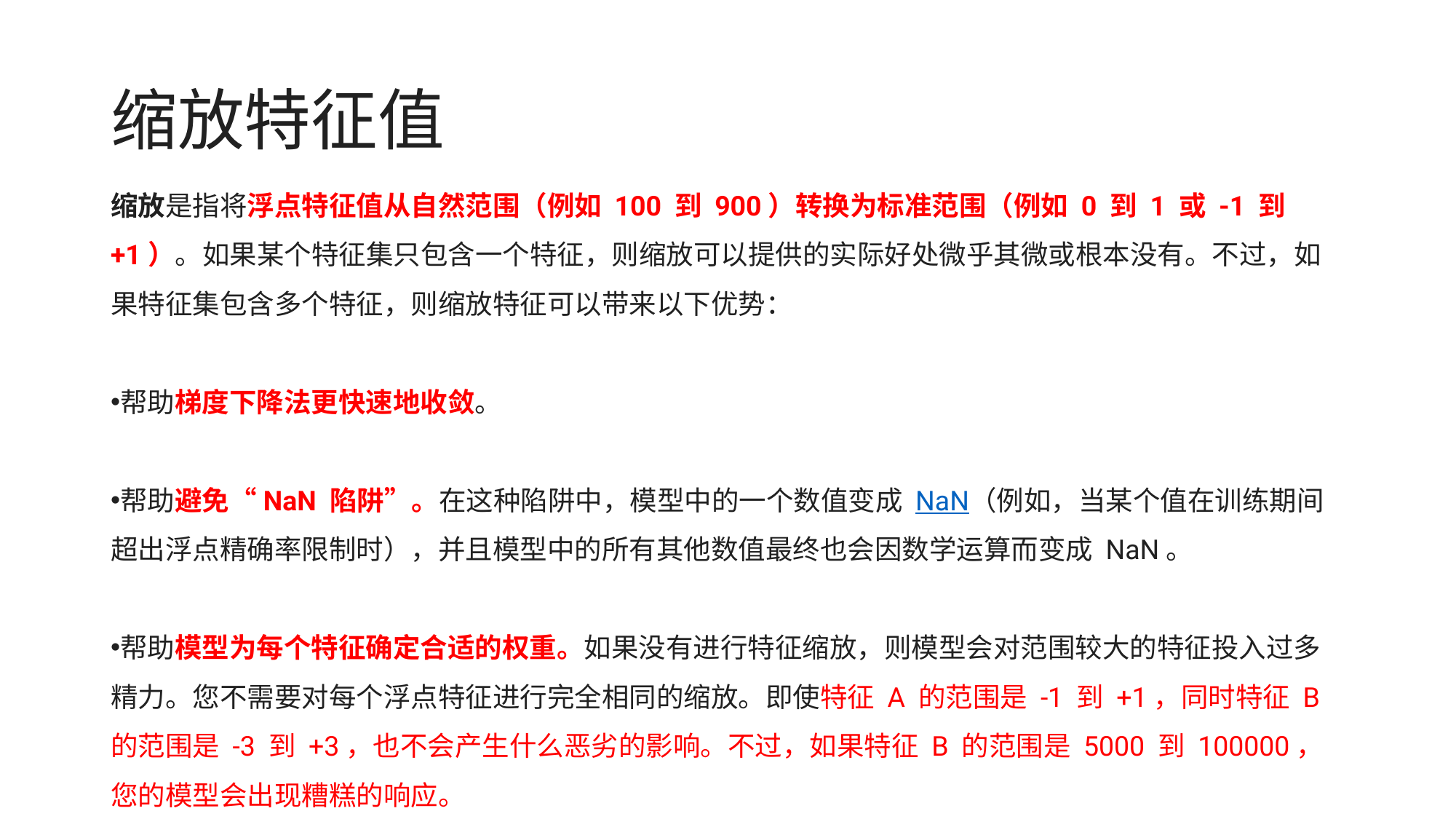

# 缩放特征值
缩放是指将浮点特征值从自然范围（例如 100 到 900）转换为标准范围（例如 0 到 1 或 -1 到 +1）。如果某个特征集只包含一个特征，则缩放可以提供的实际好处微乎其微或根本没有。不过，如果特征集包含多个特征，则缩放特征可以带来以下优势：

帮助梯度下降法更快速地收敛。

帮助避免“NaN 陷阱”。在这种陷阱中，模型中的一个数值变成 NaN（例如，当某个值在训练期间超出浮点精确率限制时），并且模型中的所有其他数值最终也会因数学运算而变成 NaN。

帮助模型为每个特征确定合适的权重。如果没有进行特征缩放，则模型会对范围较大的特征投入过多精力。您不需要对每个浮点特征进行完全相同的缩放。即使特征 A 的范围是 -1 到 +1，同时特征 B 的范围是 -3 到 +3，也不会产生什么恶劣的影响。不过，如果特征 B 的范围是 5000 到 100000，您的模型会出现糟糕的响应。